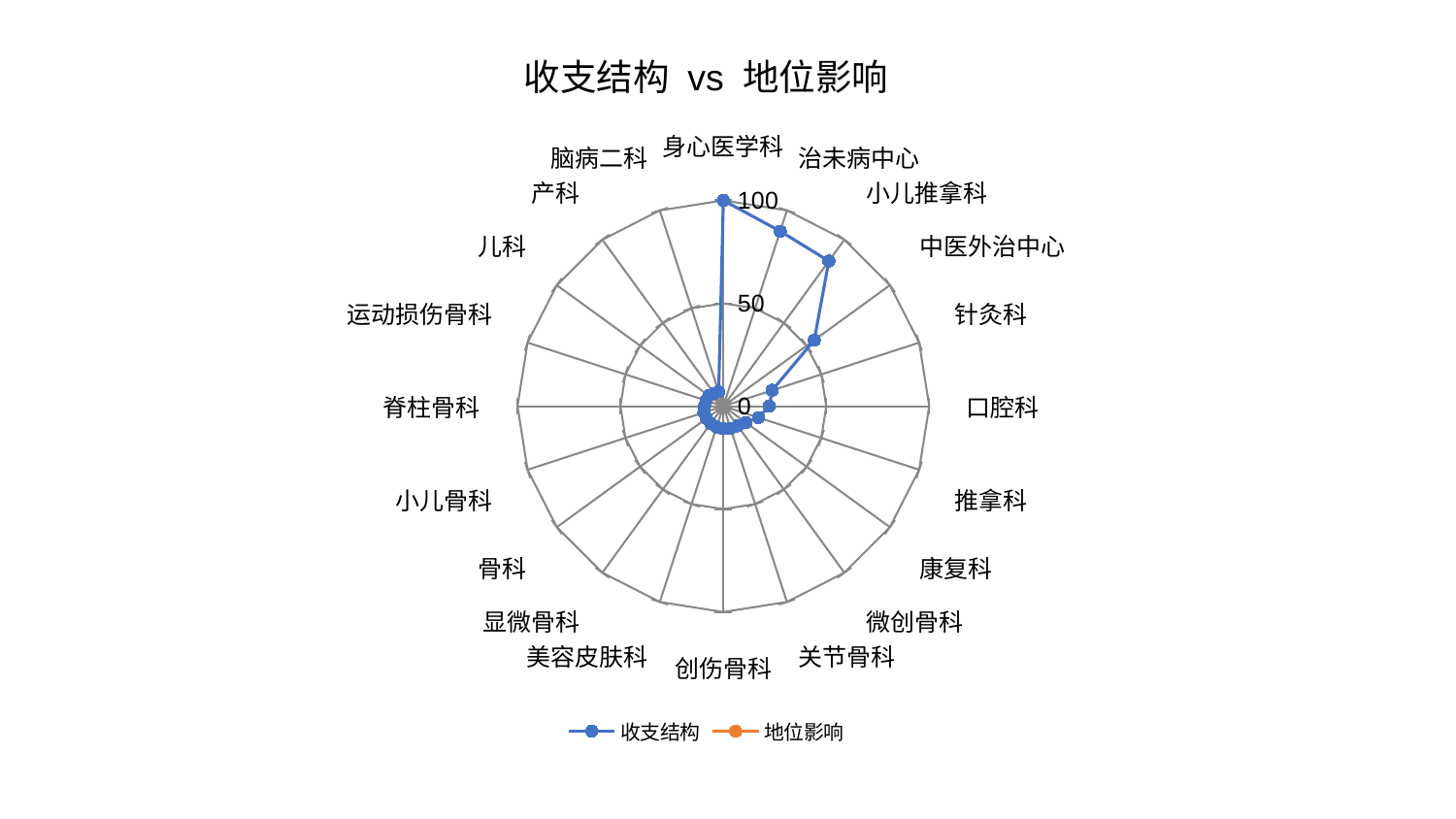

### Chart: 收支结构 vs 地位影响

| Category | 收支结构 | 地位影响 |
|---|---|---|
| 身心医学科 | 100.0 | None |
| 治未病中心 | 89.375 | None |
| 小儿推拿科 | 87.1951219512195 | None |
| 中医外治中心 | 54.58015267175572 | None |
| 针灸科 | 24.912891986062718 | None |
| 口腔科 | 22.34375 | None |
| 推拿科 | 17.91979949874687 | None |
| 康复科 | 13.593155893536121 | None |
| 微创骨科 | 11.818181818181818 | None |
| 关节骨科 | 11.28650355169692 | None |
| 创伤骨科 | 10.89108910891089 | None |
| 美容皮肤科 | 10.608308605341245 | None |
| 显微骨科 | 10.415149308084485 | None |
| 骨科 | 10.141843971631205 | None |
| 小儿骨科 | 9.951287404314543 | None |
| 脊柱骨科 | 9.119897959183673 | None |
| 运动损伤骨科 | 8.92077354959451 | None |
| 儿科 | 8.677184466019417 | None |
| 产科 | 7.65115034777956 | None |
| 脑病二科 | 7.3597529593412245 | None |
32